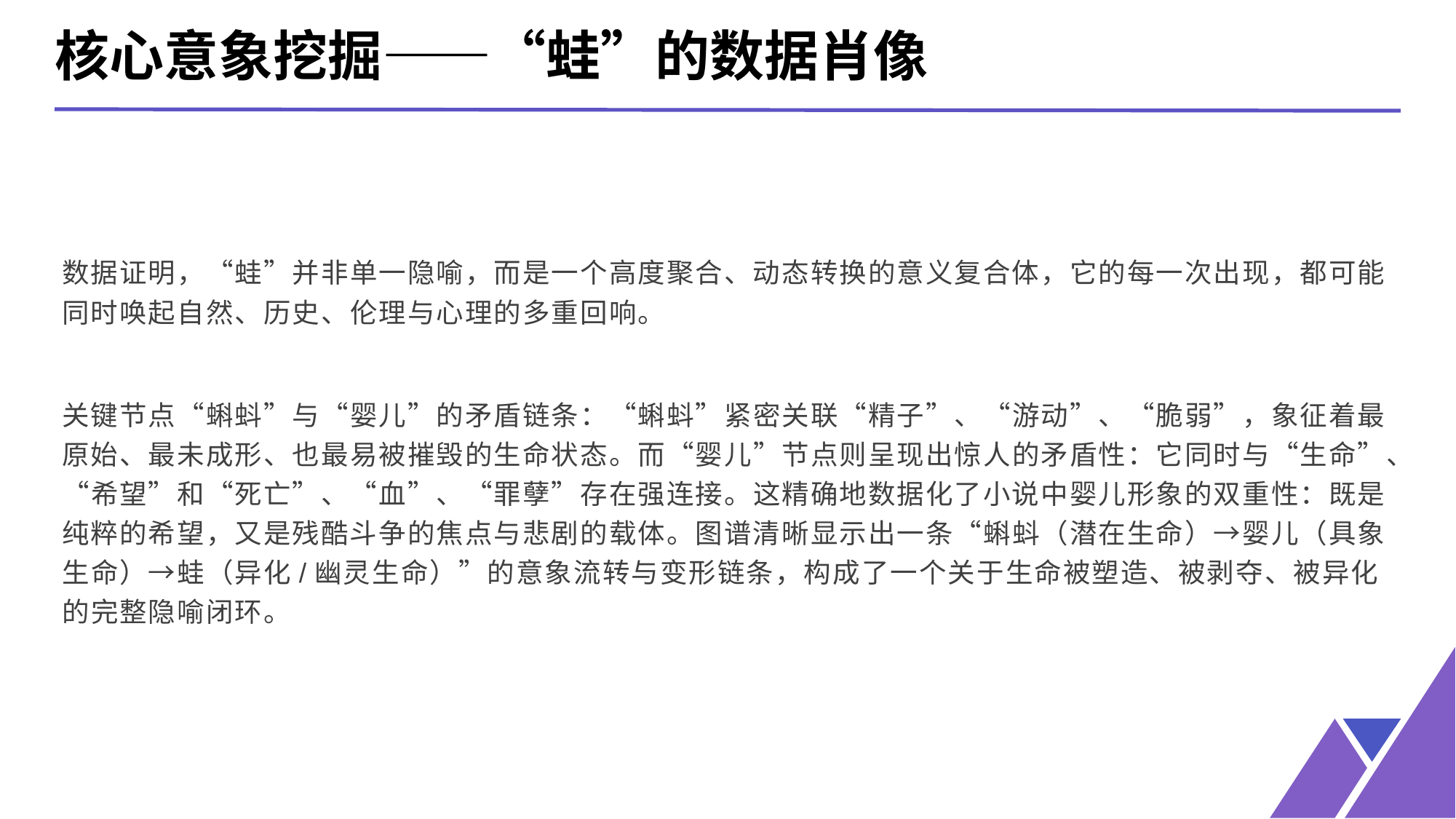

核心意象挖掘——“蛙”的数据肖像
数据证明，“蛙”并非单一隐喻，而是一个高度聚合、动态转换的意义复合体，它的每一次出现，都可能同时唤起自然、历史、伦理与心理的多重回响。

关键节点“蝌蚪”与“婴儿”的矛盾链条：“蝌蚪”紧密关联“精子”、“游动”、“脆弱”，象征着最原始、最未成形、也最易被摧毁的生命状态。而“婴儿”节点则呈现出惊人的矛盾性：它同时与“生命”、“希望”和“死亡”、“血”、“罪孽”存在强连接。这精确地数据化了小说中婴儿形象的双重性：既是纯粹的希望，又是残酷斗争的焦点与悲剧的载体。图谱清晰显示出一条“蝌蚪（潜在生命）→婴儿（具象生命）→蛙（异化/幽灵生命）”的意象流转与变形链条，构成了一个关于生命被塑造、被剥夺、被异化的完整隐喻闭环。